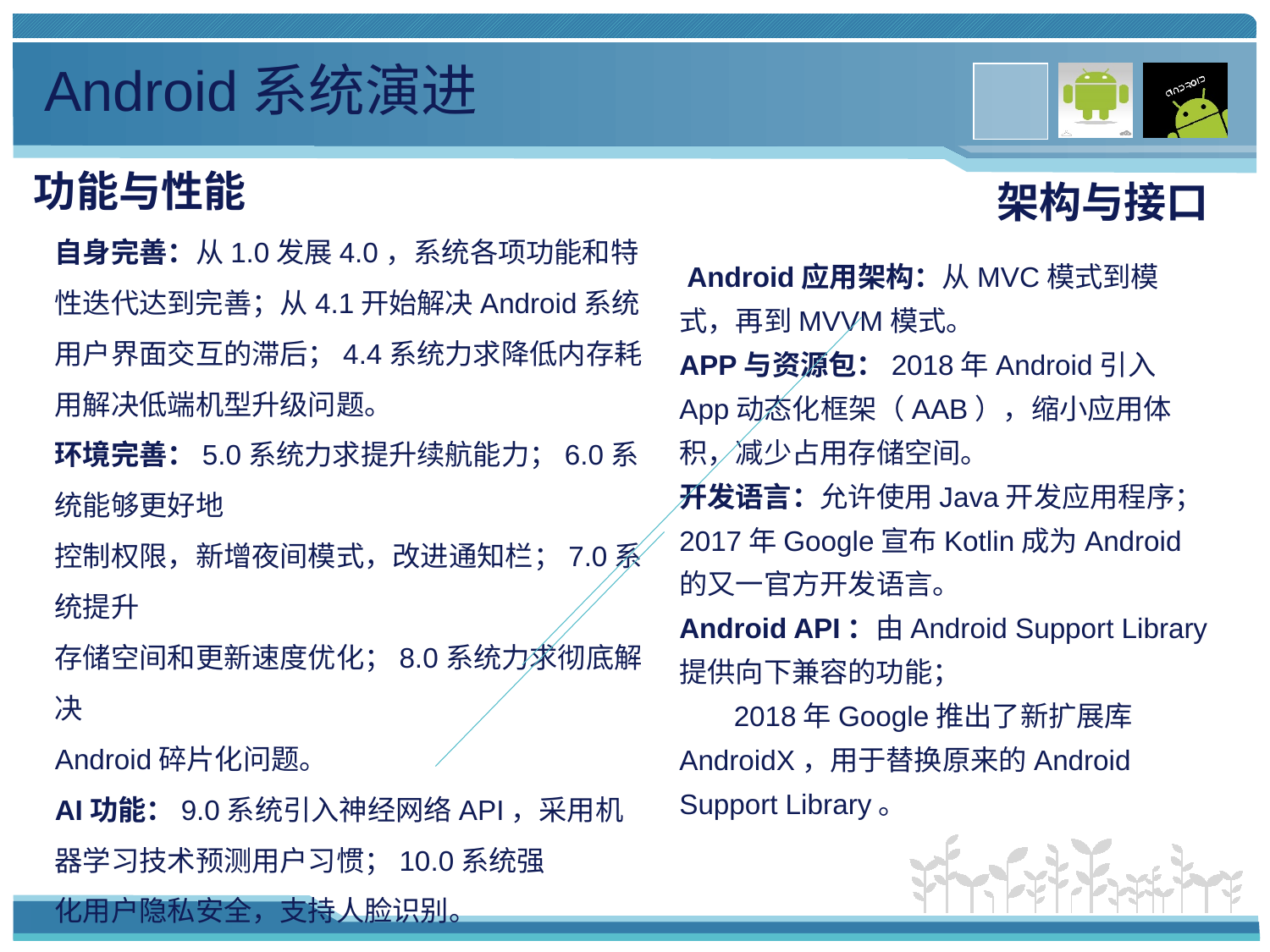

Android系统演进
功能与性能
架构与接口
自身完善：从1.0发展4.0，系统各项功能和特性迭代达到完善；从4.1开始解决Android系统用户界面交互的滞后；4.4系统力求降低内存耗用解决低端机型升级问题。
环境完善：5.0系统力求提升续航能力；6.0系统能够更好地
控制权限，新增夜间模式，改进通知栏；7.0系统提升
存储空间和更新速度优化；8.0系统力求彻底解决
Android碎片化问题。
AI功能：9.0系统引入神经网络API，采用机
器学习技术预测用户习惯；10.0系统强
化用户隐私安全，支持人脸识别。
 Android应用架构：从MVC模式到模式，再到MVVM模式。
APP与资源包：2018年Android引入App动态化框架（AAB），缩小应用体积，减少占用存储空间。
开发语言：允许使用Java开发应用程序；2017年Google宣布Kotlin成为Android的又一官方开发语言。
Android API：由Android Support Library提供向下兼容的功能；
       2018年Google推出了新扩展库AndroidX，用于替换原来的Android Support Library。